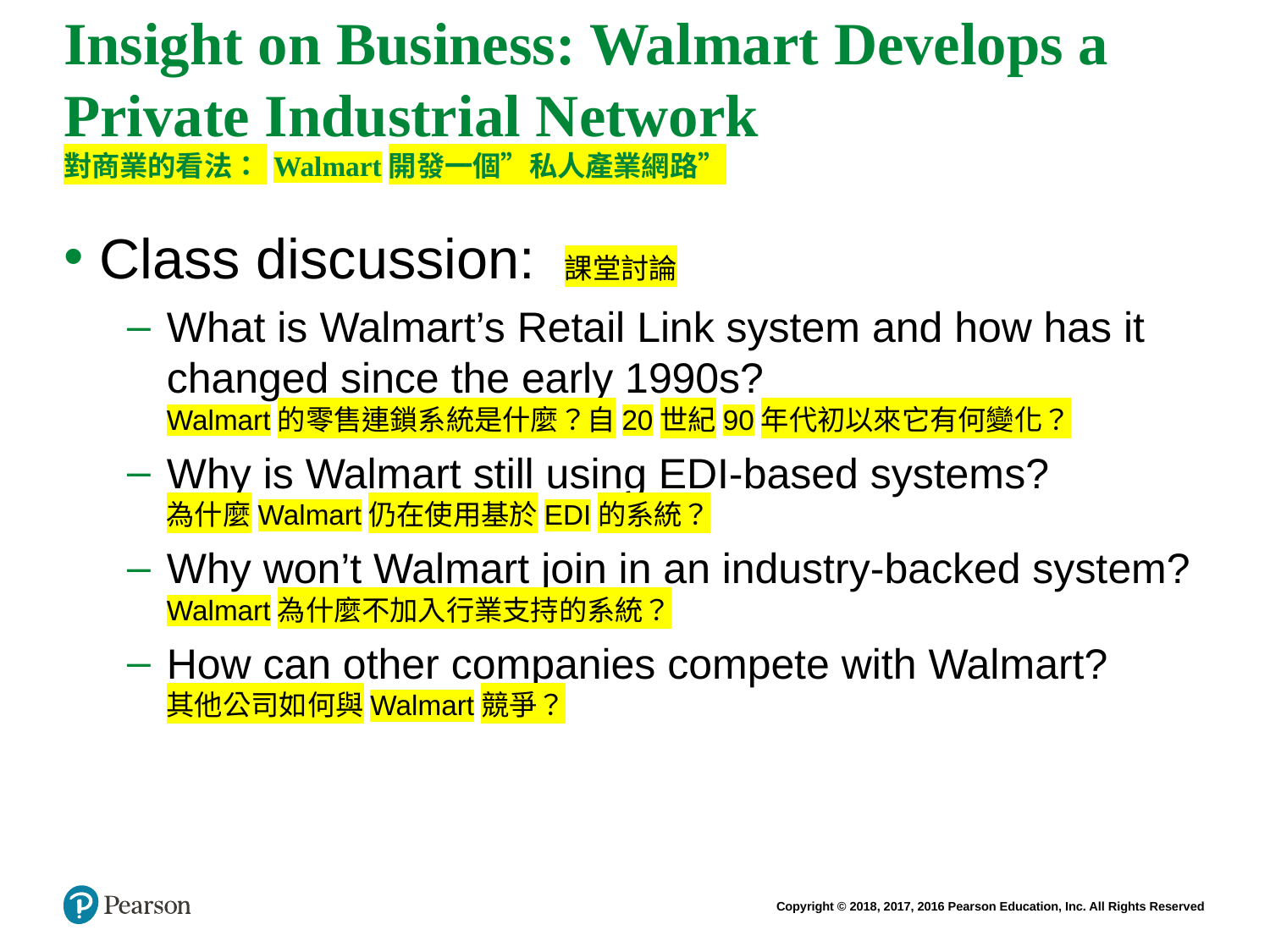

# Insight on Business: Walmart Develops a Private Industrial Network 對商業的看法： Walmart開發一個”私人產業網路”
Class discussion: 課堂討論
What is Walmart’s Retail Link system and how has it changed since the early 1990s?
Walmart的零售連鎖系統是什麼？自20世紀90年代初以來它有何變化？
Why is Walmart still using EDI-based systems?
為什麼Walmart仍在使用基於EDI的系統？
Why won’t Walmart join in an industry-backed system? Walmart為什麼不加入行業支持的系統？
How can other companies compete with Walmart?
其他公司如何與Walmart競爭？